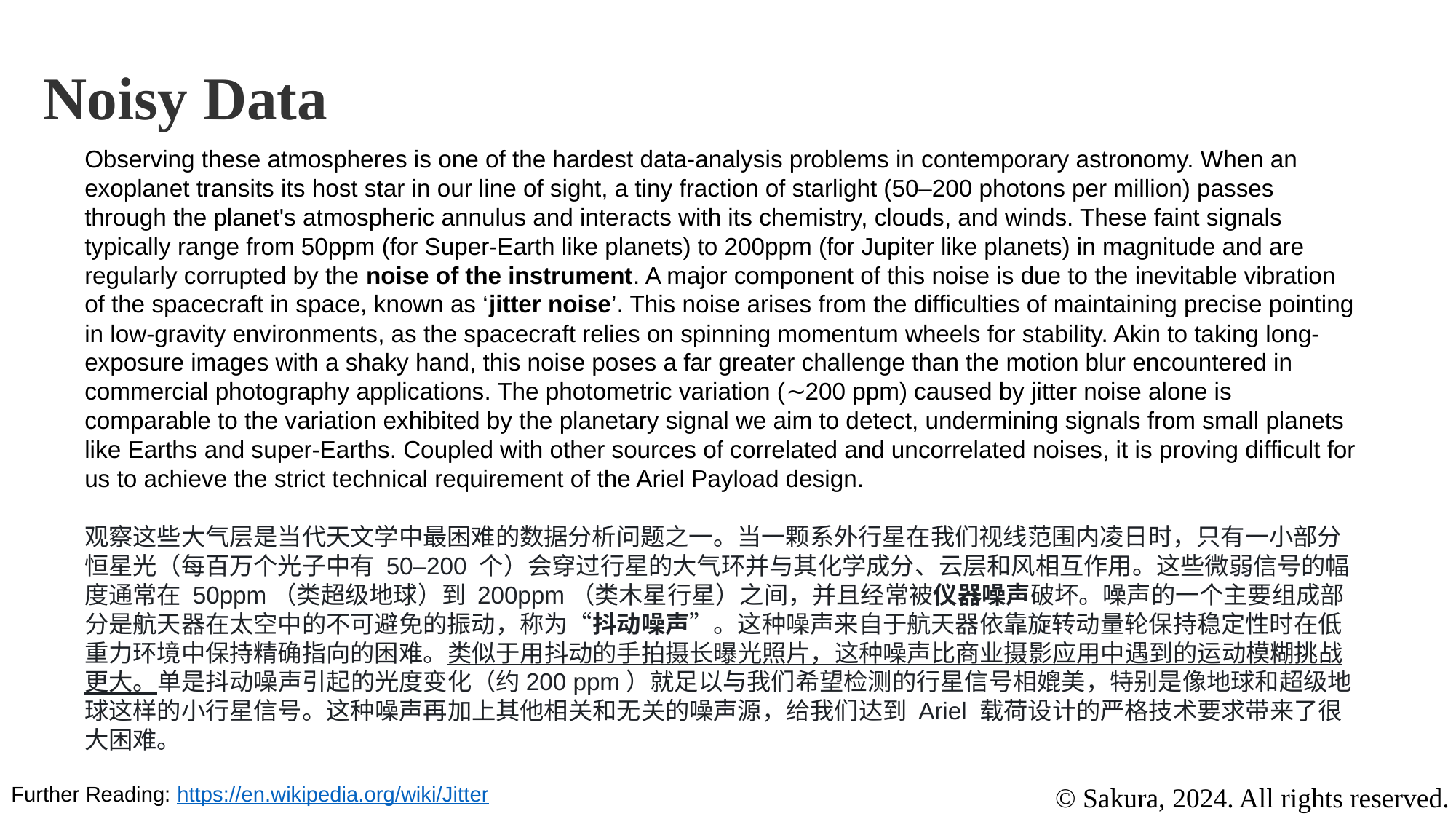

Noisy Data
Observing these atmospheres is one of the hardest data-analysis problems in contemporary astronomy. When an exoplanet transits its host star in our line of sight, a tiny fraction of starlight (50–200 photons per million) passes through the planet's atmospheric annulus and interacts with its chemistry, clouds, and winds. These faint signals typically range from 50ppm (for Super-Earth like planets) to 200ppm (for Jupiter like planets) in magnitude and are regularly corrupted by the noise of the instrument. A major component of this noise is due to the inevitable vibration of the spacecraft in space, known as ‘jitter noise’. This noise arises from the difficulties of maintaining precise pointing in low-gravity environments, as the spacecraft relies on spinning momentum wheels for stability. Akin to taking long-exposure images with a shaky hand, this noise poses a far greater challenge than the motion blur encountered in commercial photography applications. The photometric variation (∼200 ppm) caused by jitter noise alone is comparable to the variation exhibited by the planetary signal we aim to detect, undermining signals from small planets like Earths and super-Earths. Coupled with other sources of correlated and uncorrelated noises, it is proving difficult for us to achieve the strict technical requirement of the Ariel Payload design.

观察这些大气层是当代天文学中最困难的数据分析问题之一。当一颗系外行星在我们视线范围内凌日时，只有一小部分恒星光（每百万个光子中有 50–200 个）会穿过行星的大气环并与其化学成分、云层和风相互作用。这些微弱信号的幅度通常在 50ppm（类超级地球）到 200ppm（类木星行星）之间，并且经常被仪器噪声破坏。噪声的一个主要组成部分是航天器在太空中的不可避免的振动，称为“抖动噪声”。这种噪声来自于航天器依靠旋转动量轮保持稳定性时在低重力环境中保持精确指向的困难。类似于用抖动的手拍摄长曝光照片，这种噪声比商业摄影应用中遇到的运动模糊挑战更大。单是抖动噪声引起的光度变化（约200 ppm）就足以与我们希望检测的行星信号相媲美，特别是像地球和超级地球这样的小行星信号。这种噪声再加上其他相关和无关的噪声源，给我们达到 Ariel 载荷设计的严格技术要求带来了很大困难。
© Sakura, 2024. All rights reserved.
Further Reading: https://en.wikipedia.org/wiki/Jitter